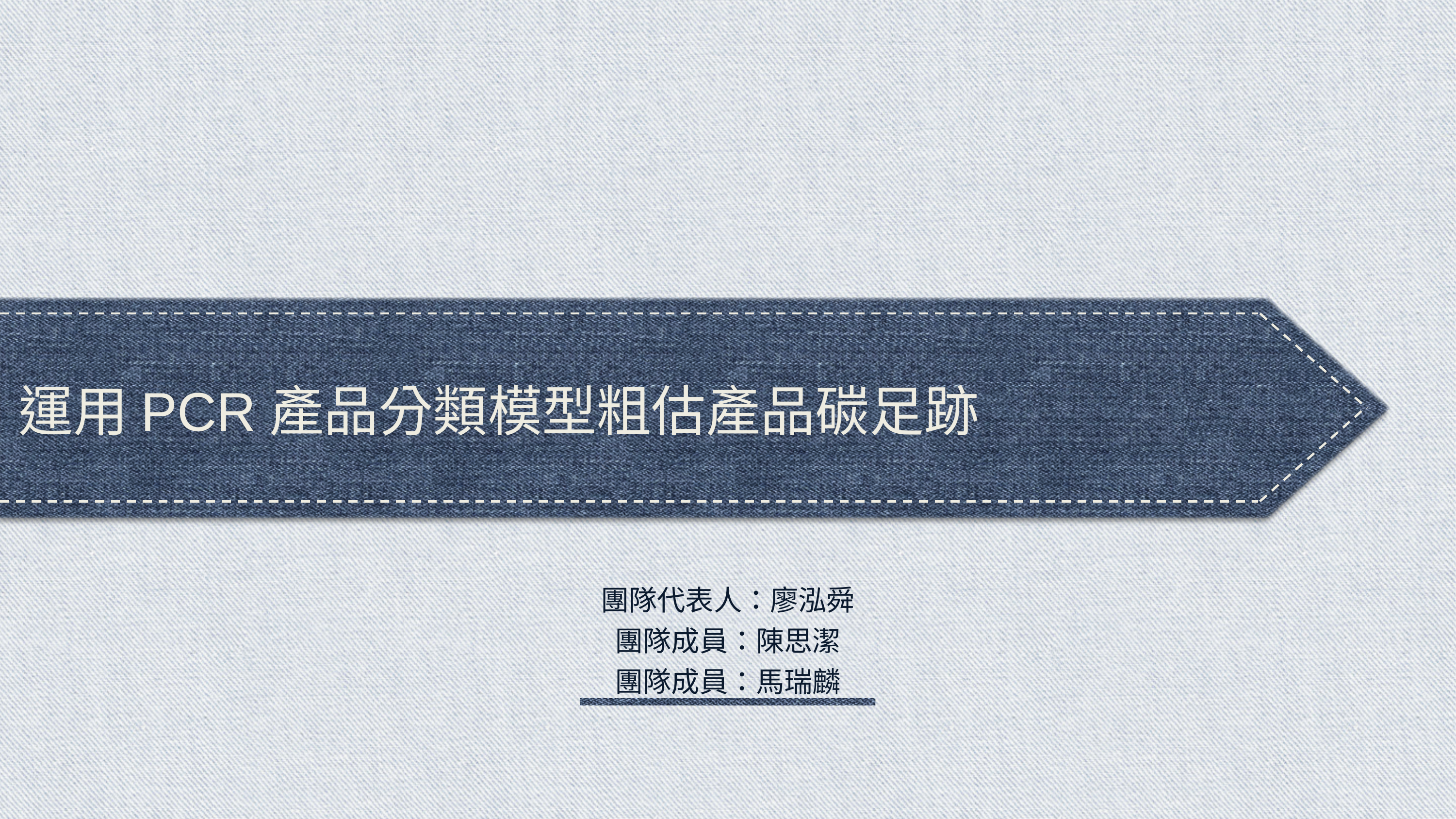

運用PCR產品分類模型粗估產品碳足跡
團隊代表人：廖泓舜
團隊成員：陳思潔
團隊成員：馬瑞麟